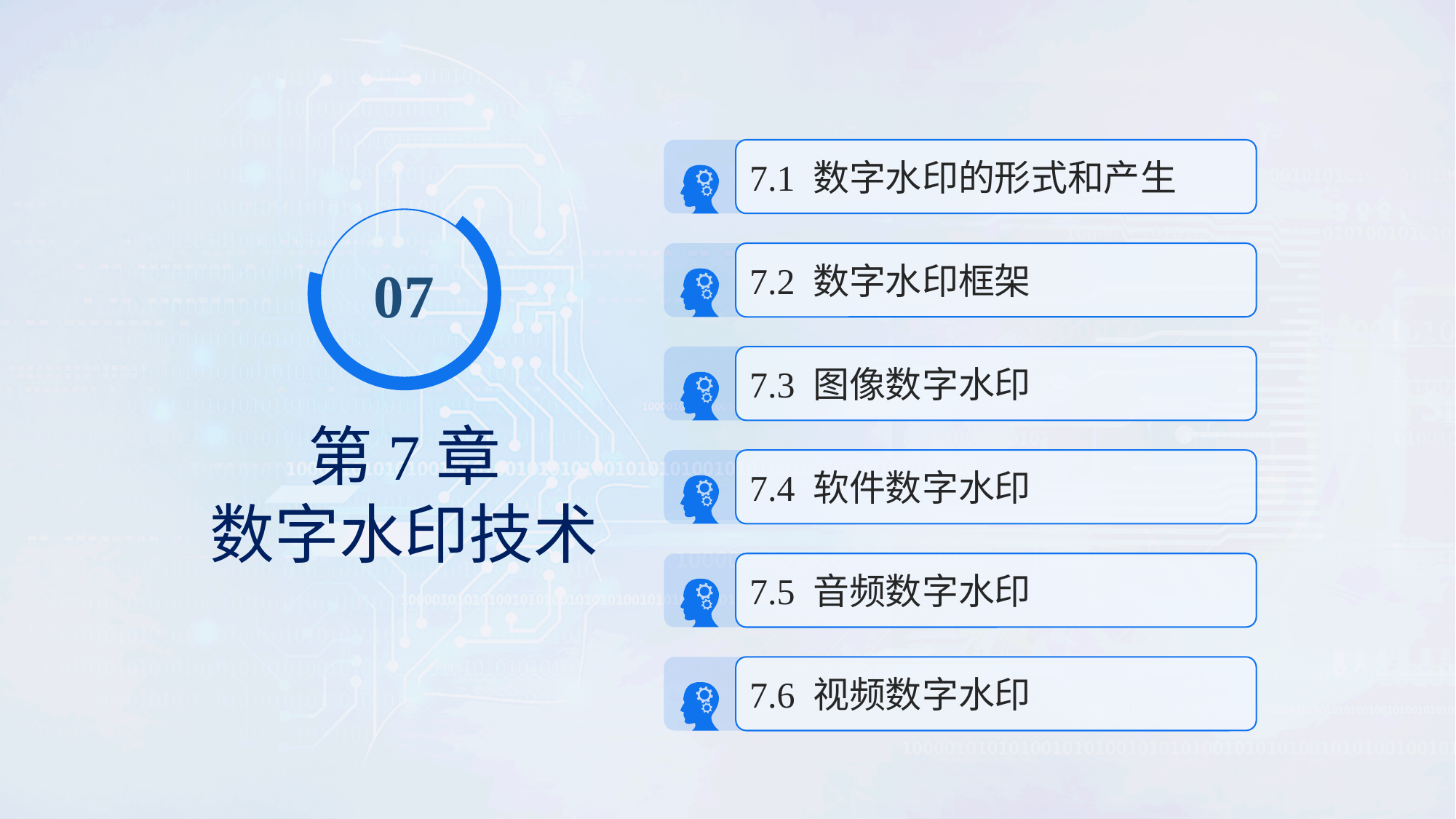

7.1 数字水印的形式和产生

07

7.2 数字水印框架

7.3 图像数字水印

第7章
数字水印技术

7.4 软件数字水印

7.5 音频数字水印

7.6 视频数字水印